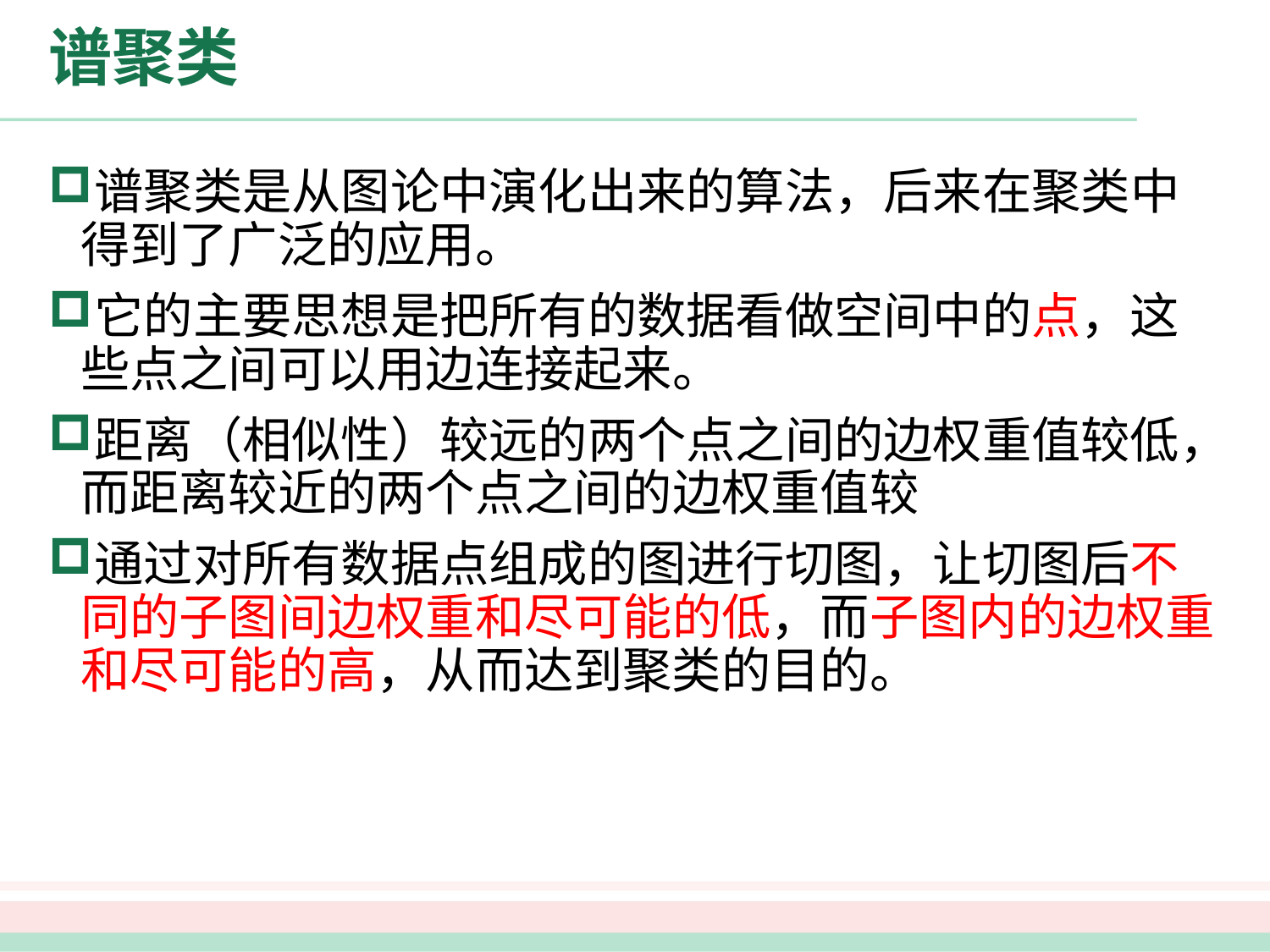

# 谱聚类
谱聚类是从图论中演化出来的算法，后来在聚类中得到了广泛的应用。
它的主要思想是把所有的数据看做空间中的点，这些点之间可以用边连接起来。
距离（相似性）较远的两个点之间的边权重值较低，而距离较近的两个点之间的边权重值较
通过对所有数据点组成的图进行切图，让切图后不同的子图间边权重和尽可能的低，而子图内的边权重和尽可能的高，从而达到聚类的目的。